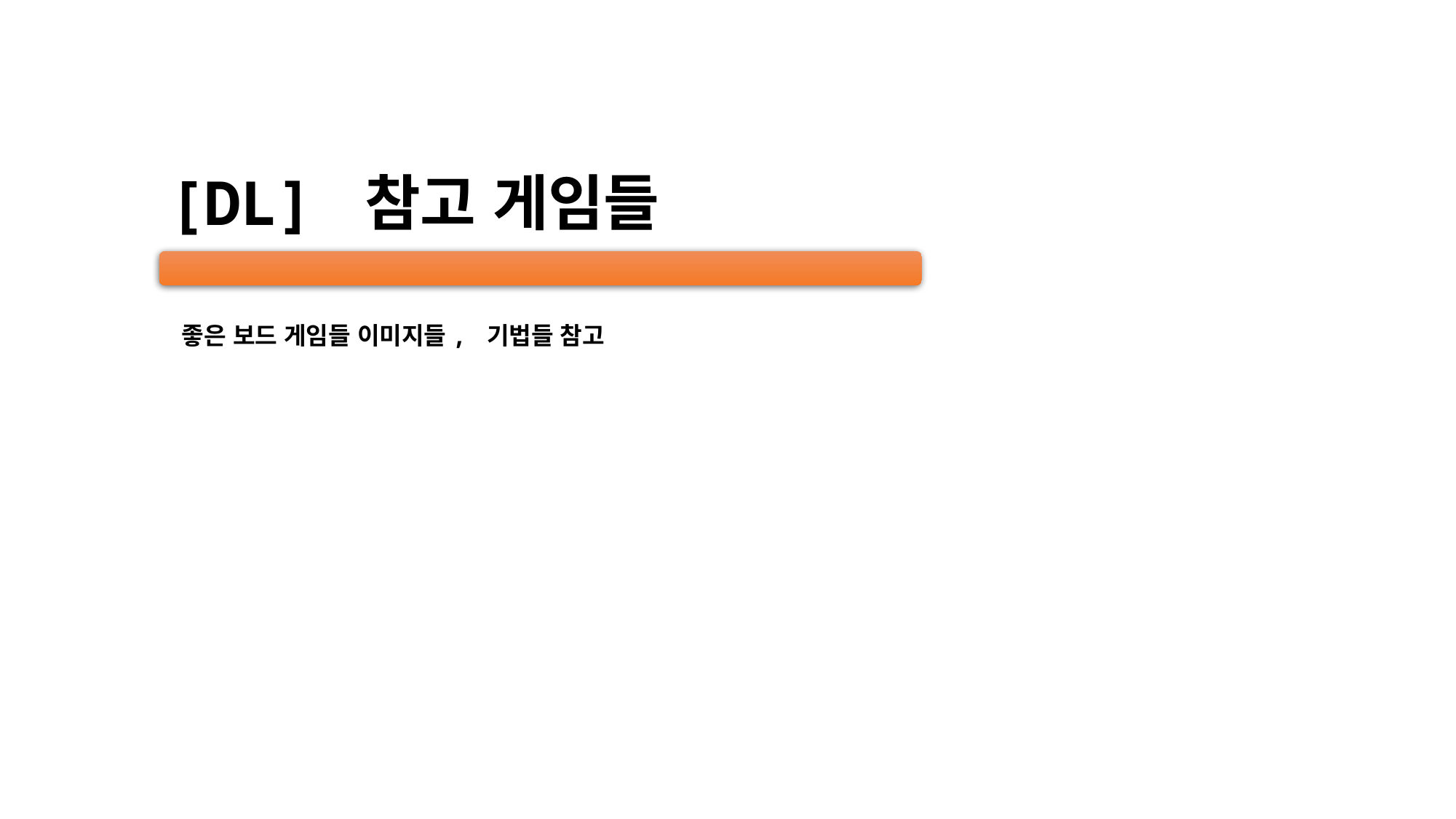

# [DL] 참고 게임들
좋은 보드 게임들 이미지들, 기법들 참고